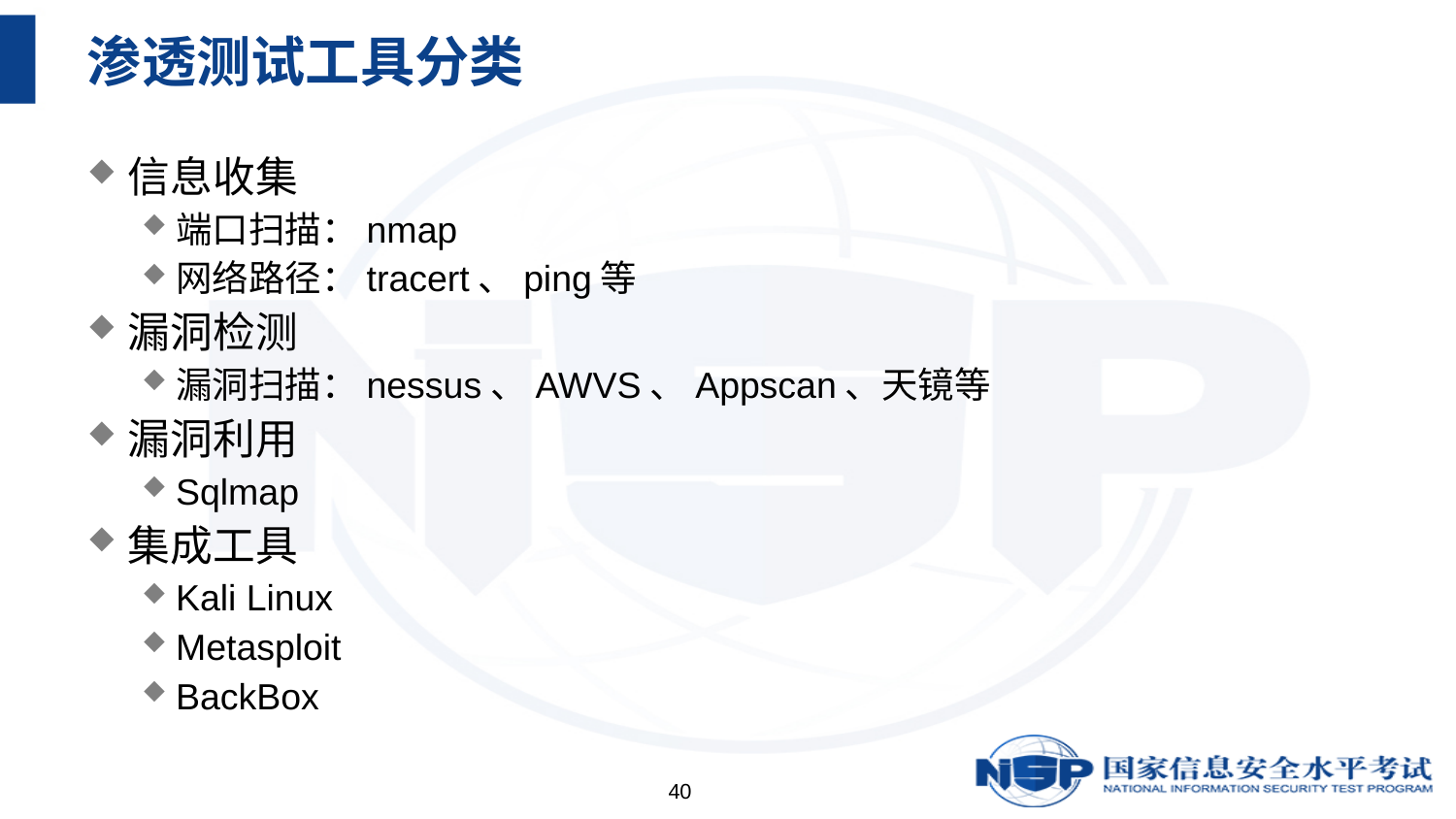

# 渗透测试工具分类
信息收集
端口扫描：nmap
网络路径：tracert、ping等
漏洞检测
漏洞扫描：nessus、AWVS、Appscan、天镜等
漏洞利用
Sqlmap
集成工具
Kali Linux
Metasploit
BackBox